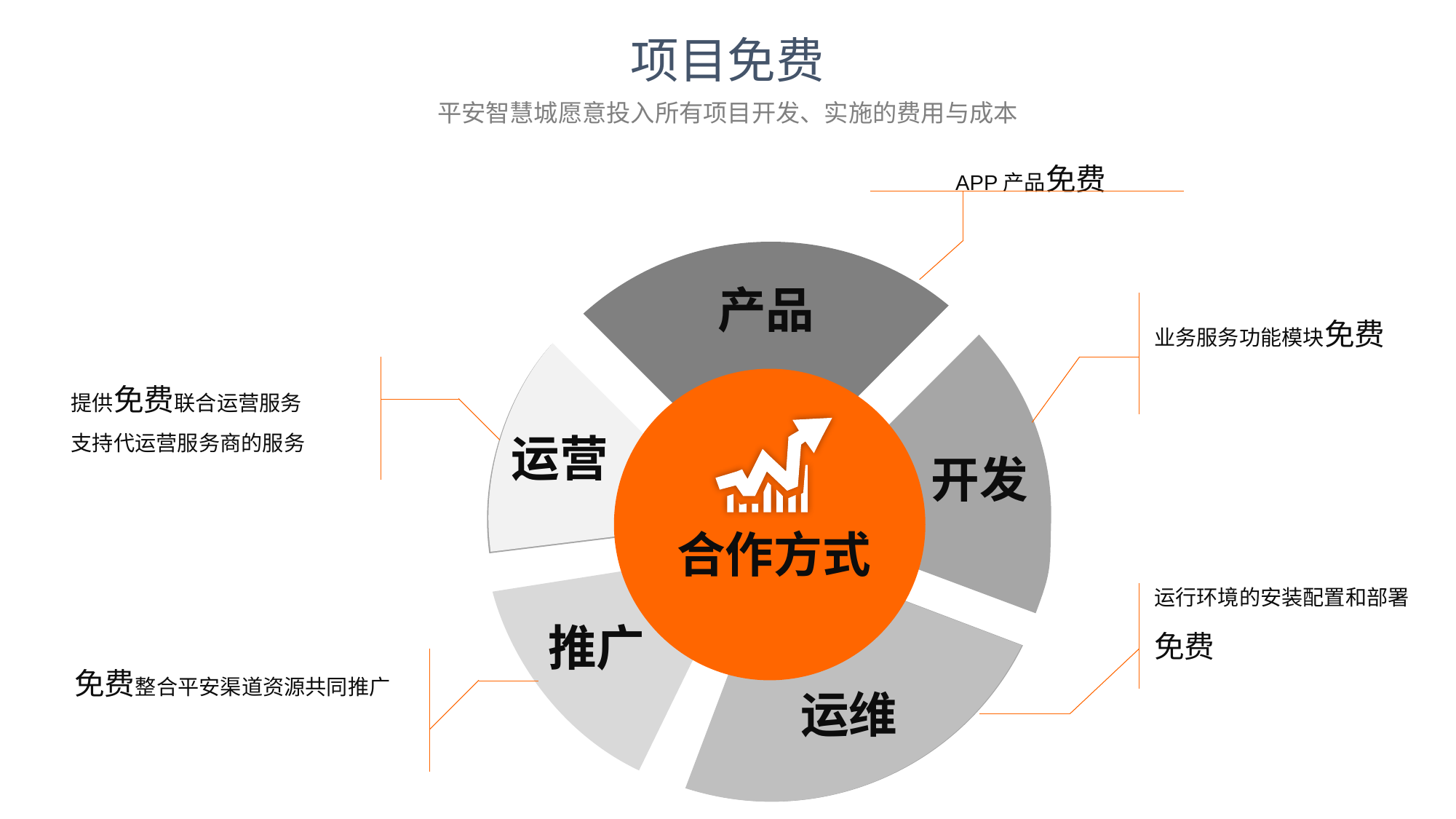

项目免费
平安智慧城愿意投入所有项目开发、实施的费用与成本
APP产品免费

产品
业务服务功能模块免费

开发

运营
提供免费联合运营服务
支持代运营服务商的服务

合作方式

推广
免费整合平安渠道资源共同推广

运维
运行环境的安装配置和部署免费